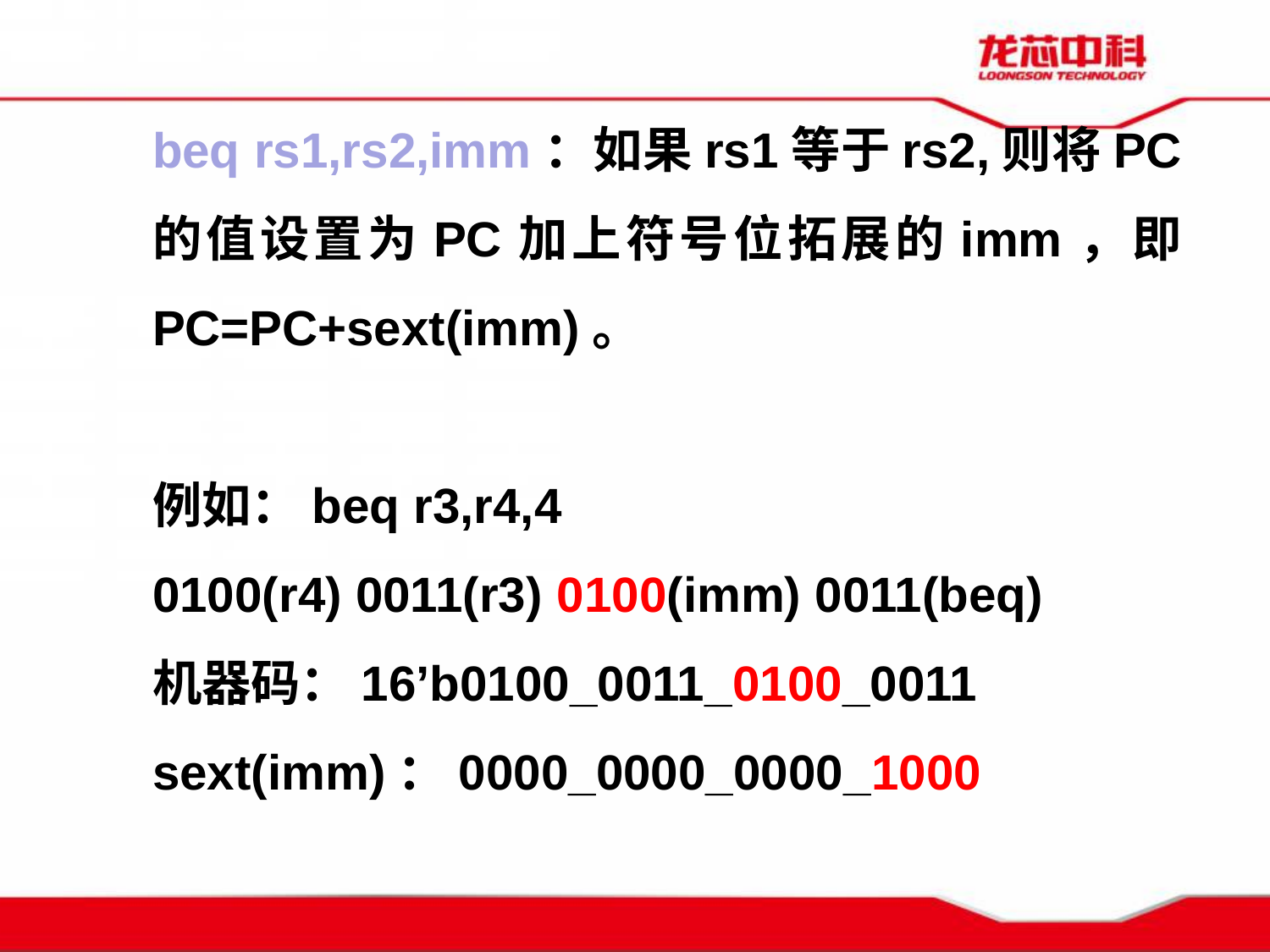

beq rs1,rs2,imm：如果rs1等于rs2,则将PC的值设置为PC加上符号位拓展的imm，即PC=PC+sext(imm)。

例如：beq r3,r4,4
0100(r4) 0011(r3) 0100(imm) 0011(beq)
机器码：16’b0100_0011_0100_0011
sext(imm)：0000_0000_0000_1000